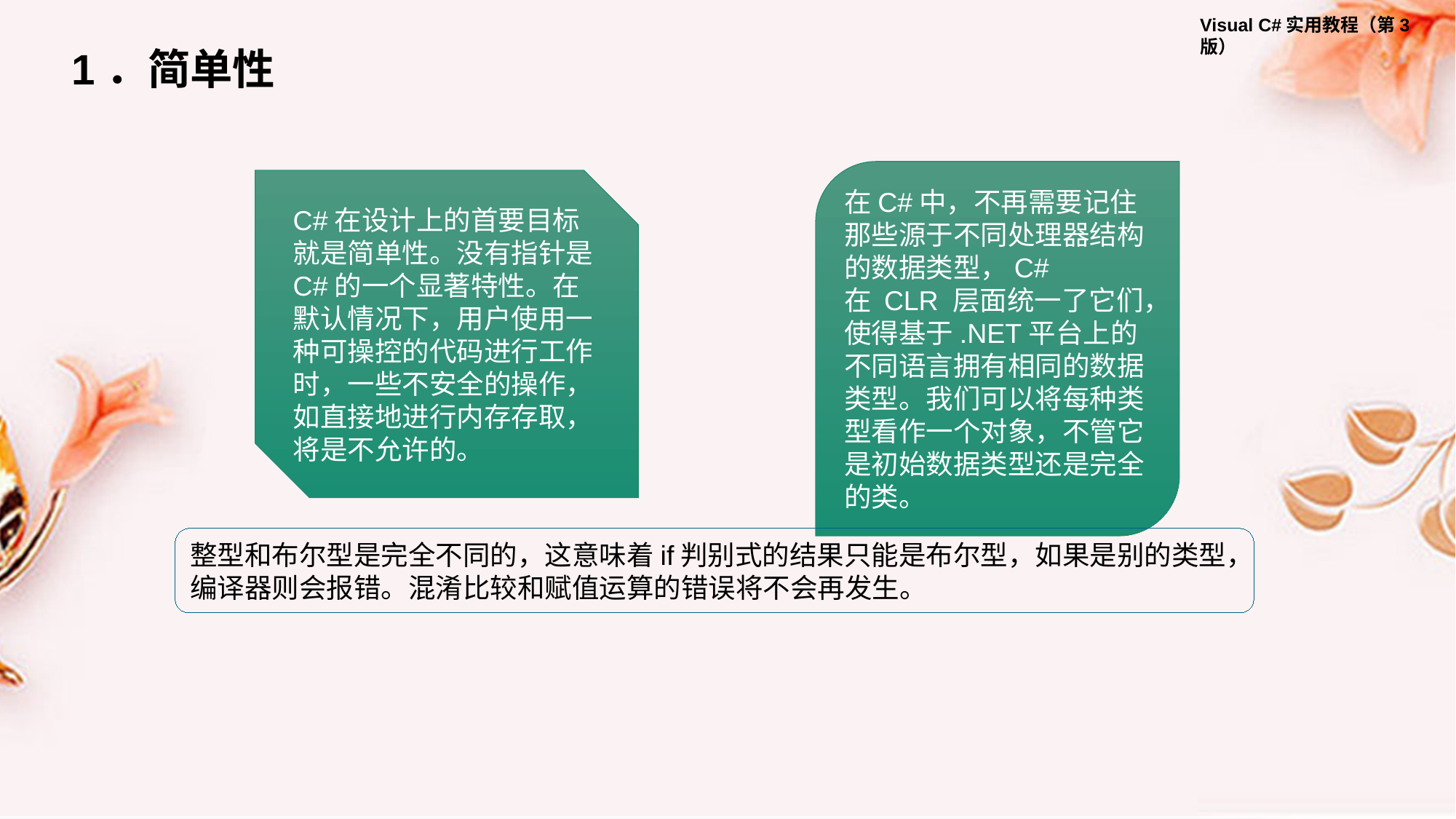

1．简单性
在C#中，不再需要记住那些源于不同处理器结构的数据类型，C#在 CLR 层面统一了它们，使得基于.NET平台上的不同语言拥有相同的数据类型。我们可以将每种类型看作一个对象，不管它是初始数据类型还是完全的类。
C#在设计上的首要目标就是简单性。没有指针是 C#的一个显著特性。在默认情况下，用户使用一种可操控的代码进行工作时，一些不安全的操作，如直接地进行内存存取，将是不允许的。
整型和布尔型是完全不同的，这意味着if判别式的结果只能是布尔型，如果是别的类型，编译器则会报错。混淆比较和赋值运算的错误将不会再发生。